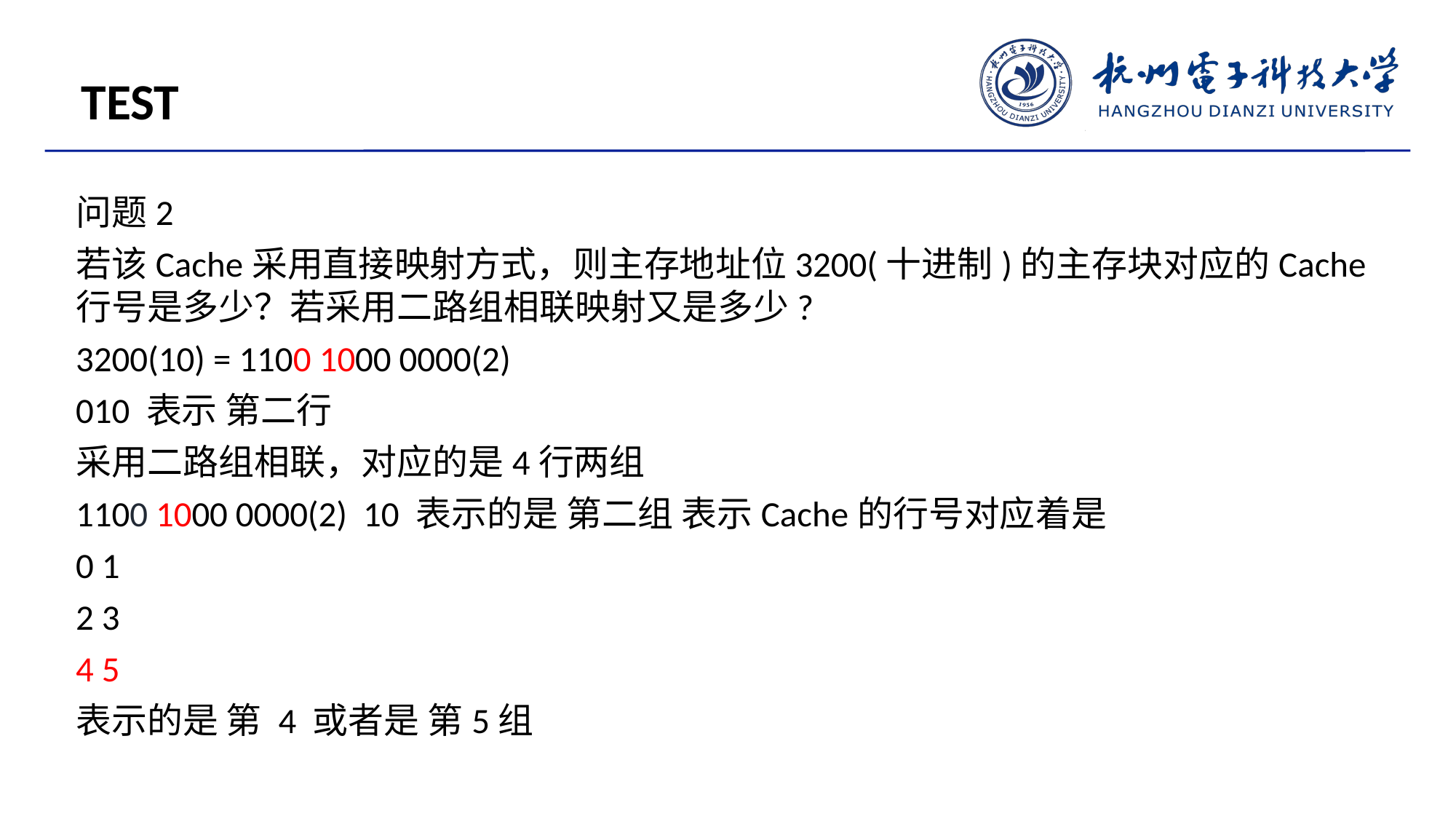

TEST
问题2
若该Cache采用直接映射方式，则主存地址位3200(十进制)的主存块对应的Cache行号是多少？若采用二路组相联映射又是多少?
3200(10) = ‭1100 1000 0000‬(2)
010 表示 第二行
采用二路组相联，对应的是4行两组
1100 1000 0000‬(2)  10 表示的是 第二组 表示Cache的行号对应着是
0 1
2 3
4 5
表示的是 第 4 或者是 第5组